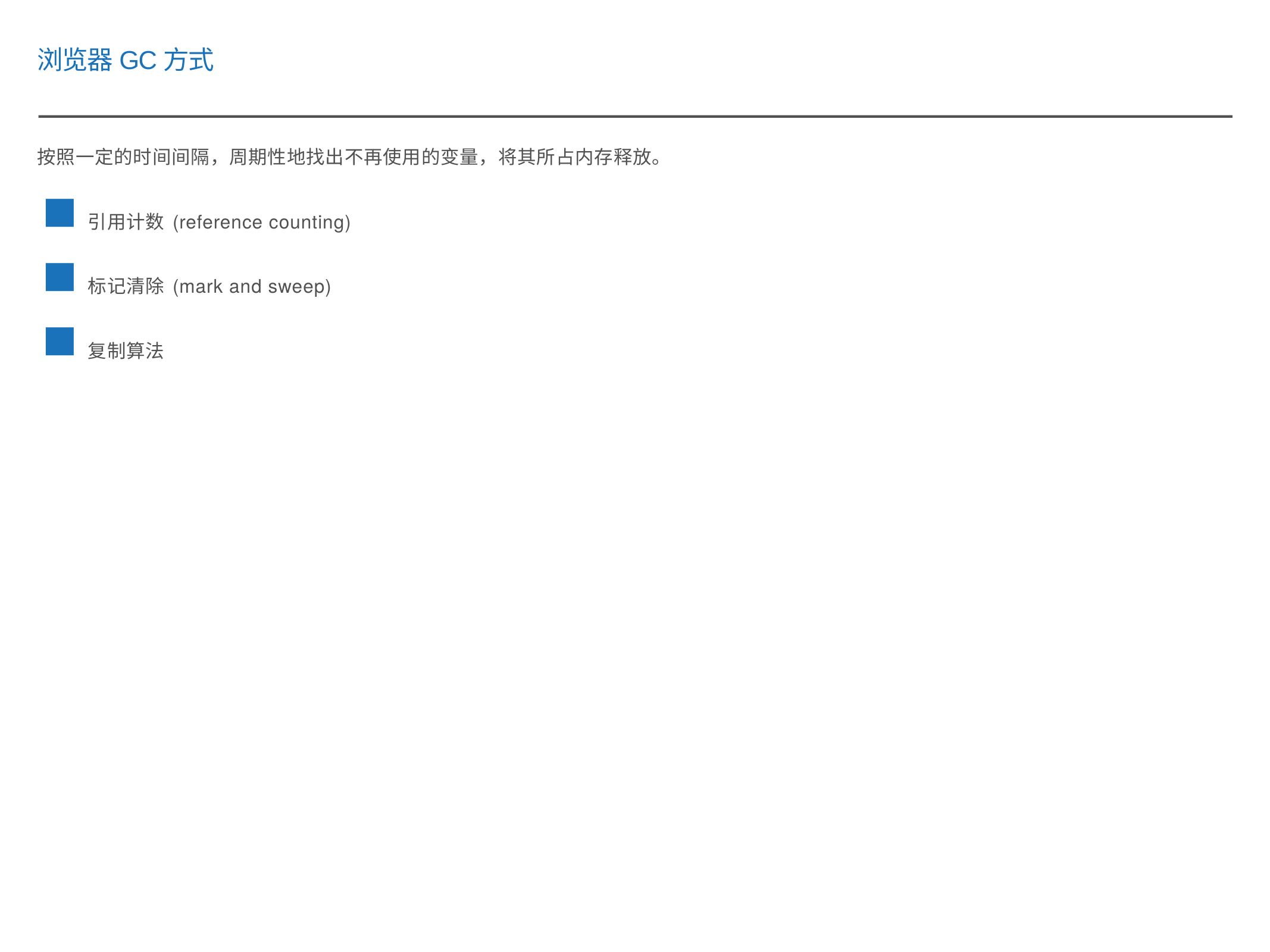

浏览器GC方式
按照一定的时间间隔，周期性地找出不再使用的变量，将其所占内存释放。
引用计数(reference counting)
标记清除(mark and sweep)
复制算法